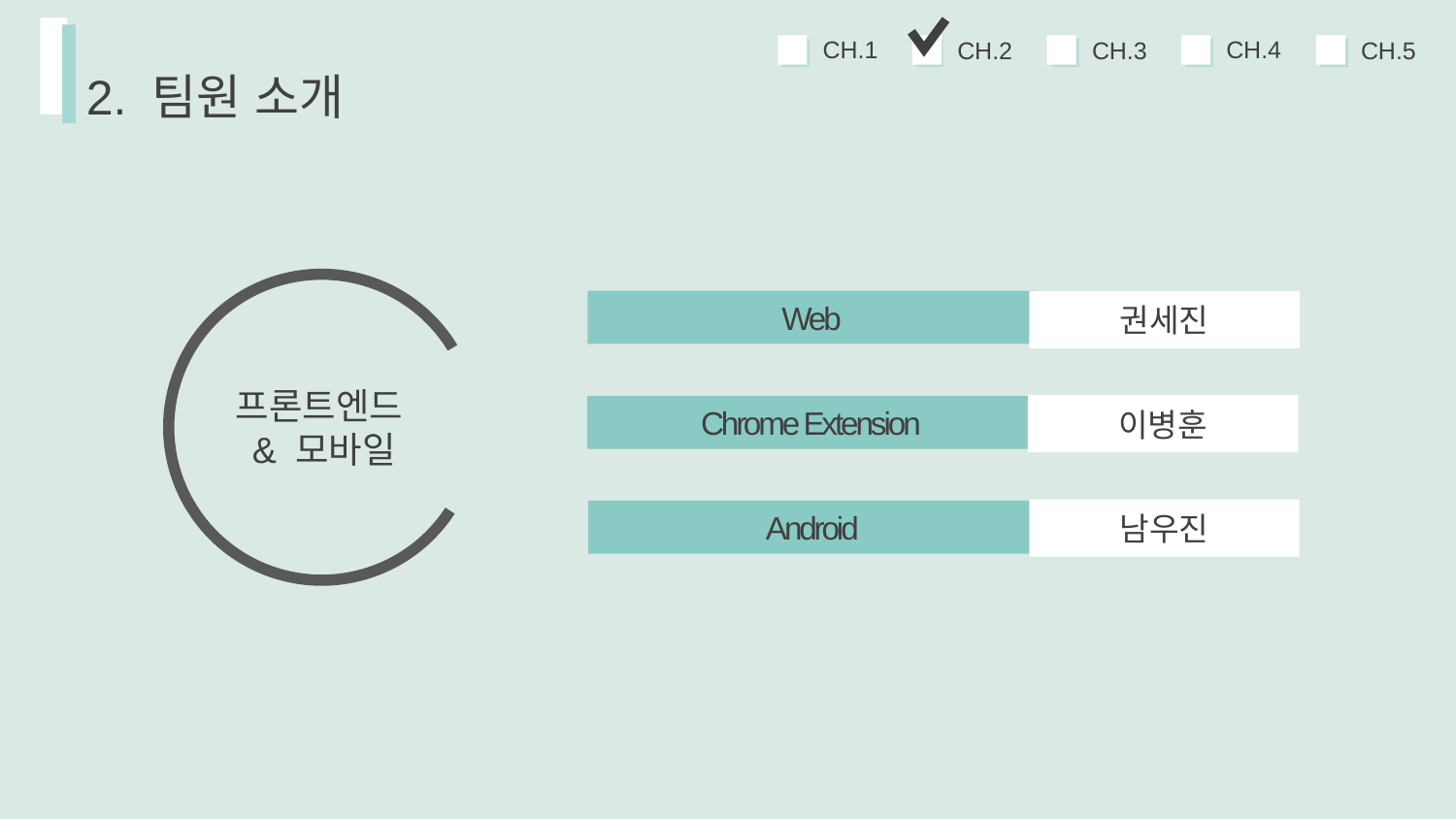

CH.4
CH.1
CH.5
CH.3
CH.2
2. 팀원 소개

Web
권세진
이병훈
Chrome Extension
남우진
Android
프론트엔드& 모바일